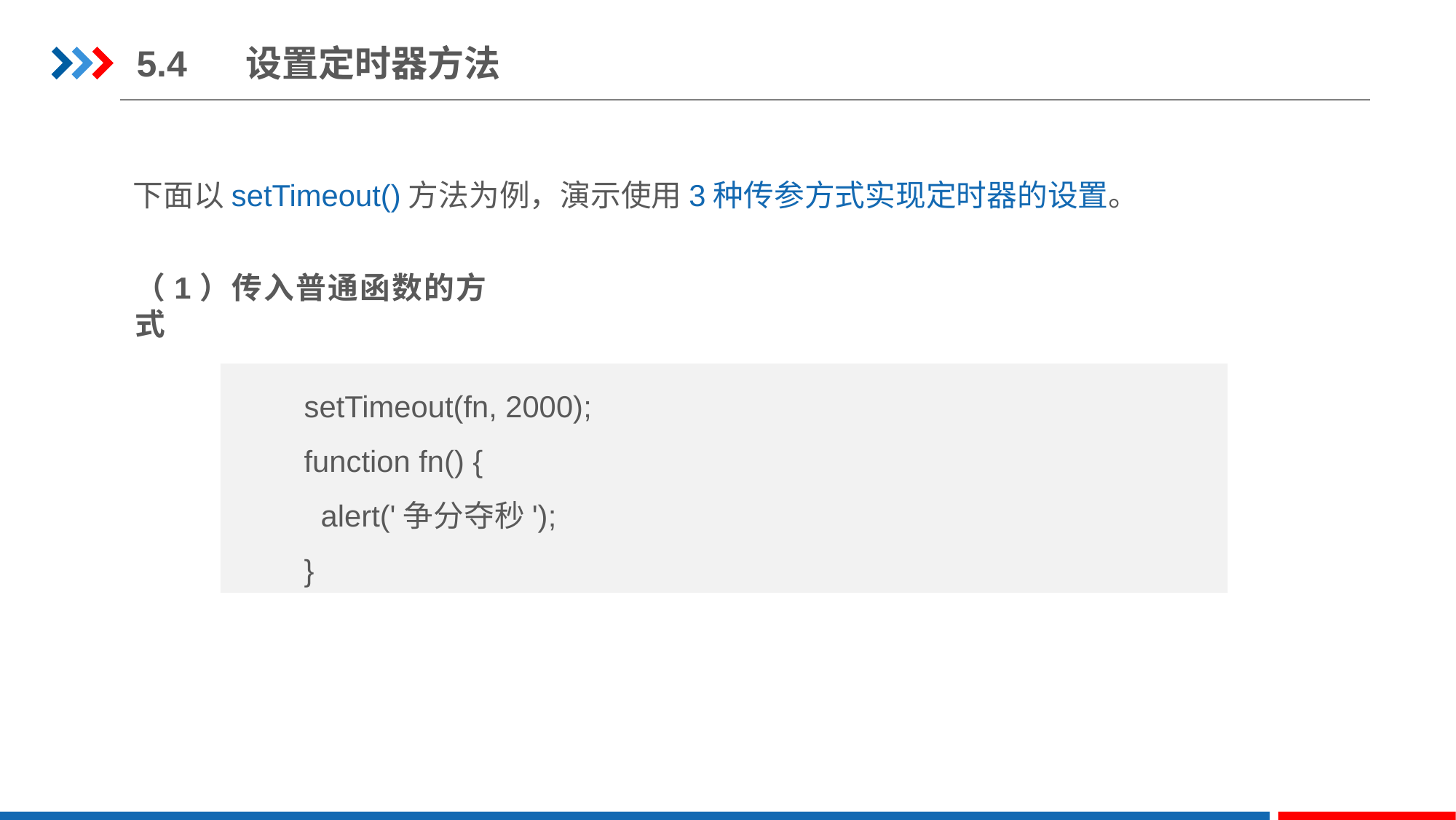

5.4	设置定时器方法
下面以setTimeout()方法为例，演示使用3种传参方式实现定时器的设置。
（1）传入普通函数的方式
setTimeout(fn, 2000);
function fn() {
  alert('争分夺秒');
}